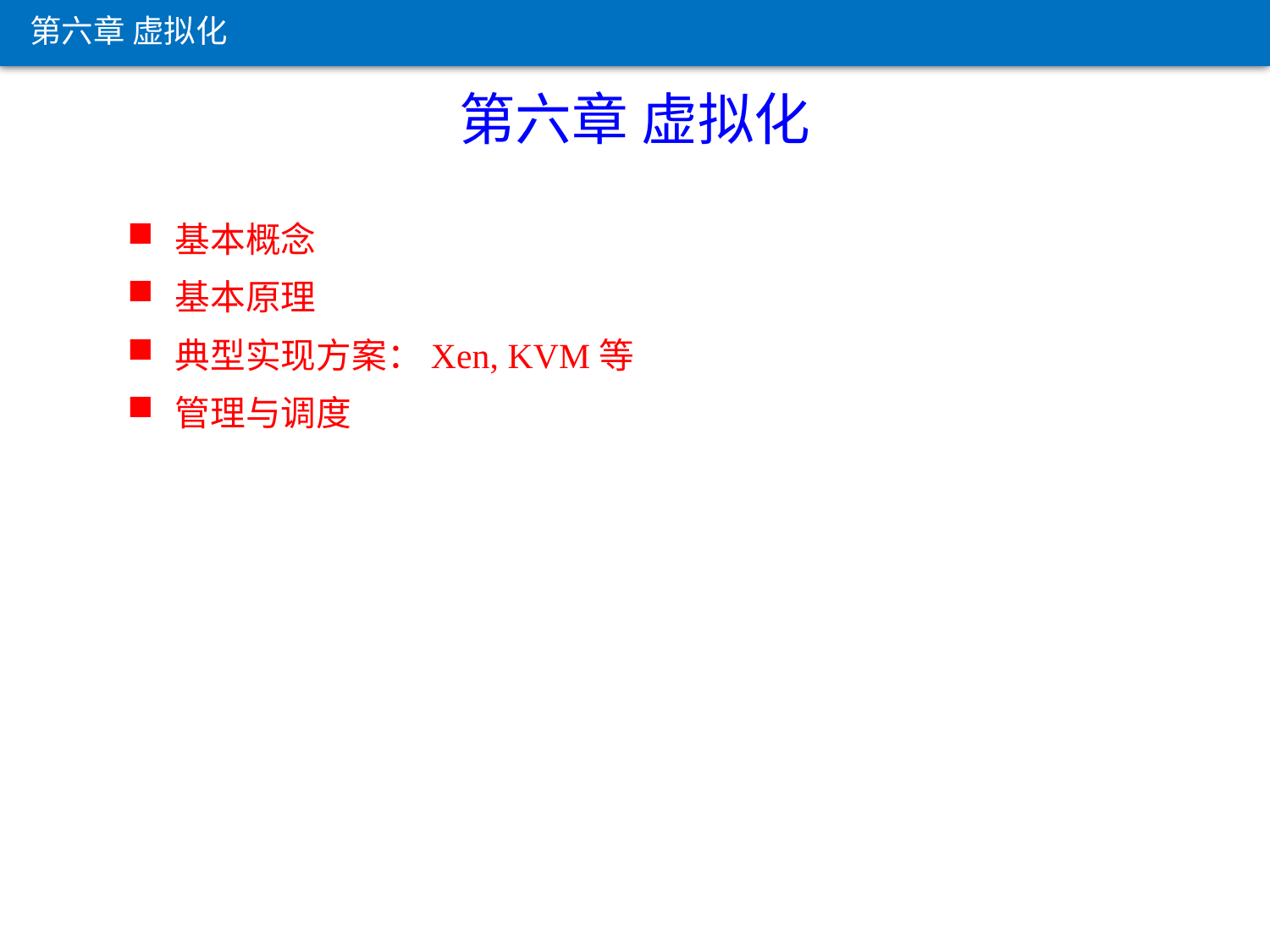

第六章 虚拟化
第六章 虚拟化
基本概念
基本原理
典型实现方案：Xen, KVM等
管理与调度

3